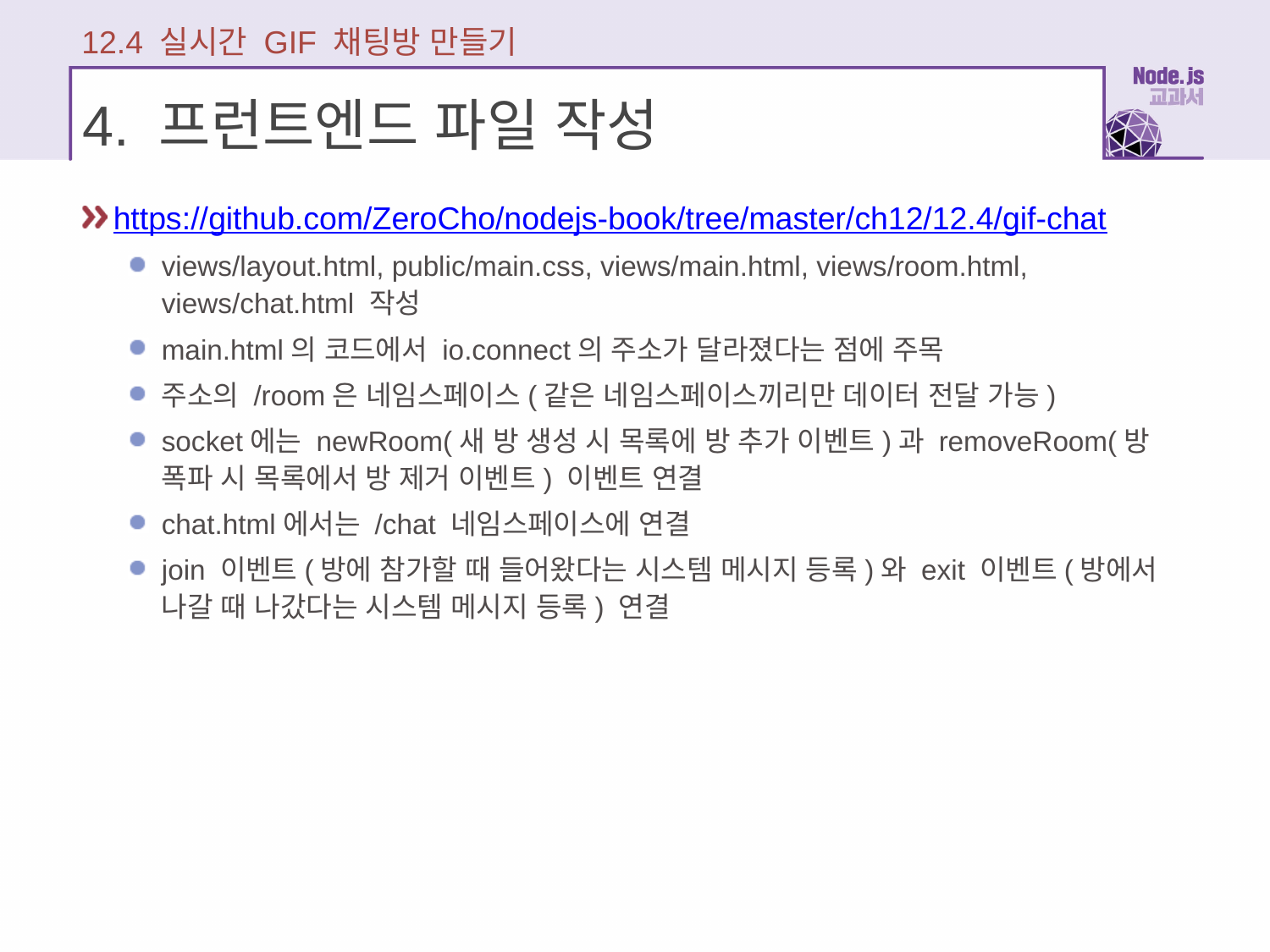

12.4 실시간 GIF 채팅방 만들기
# 4. 프런트엔드 파일 작성
https://github.com/ZeroCho/nodejs-book/tree/master/ch12/12.4/gif-chat
views/layout.html, public/main.css, views/main.html, views/room.html, views/chat.html 작성
main.html의 코드에서 io.connect의 주소가 달라졌다는 점에 주목
주소의 /room은 네임스페이스(같은 네임스페이스끼리만 데이터 전달 가능)
socket에는 newRoom(새 방 생성 시 목록에 방 추가 이벤트)과 removeRoom(방 폭파 시 목록에서 방 제거 이벤트) 이벤트 연결
chat.html에서는 /chat 네임스페이스에 연결
join 이벤트(방에 참가할 때 들어왔다는 시스템 메시지 등록)와 exit 이벤트(방에서 나갈 때 나갔다는 시스템 메시지 등록) 연결